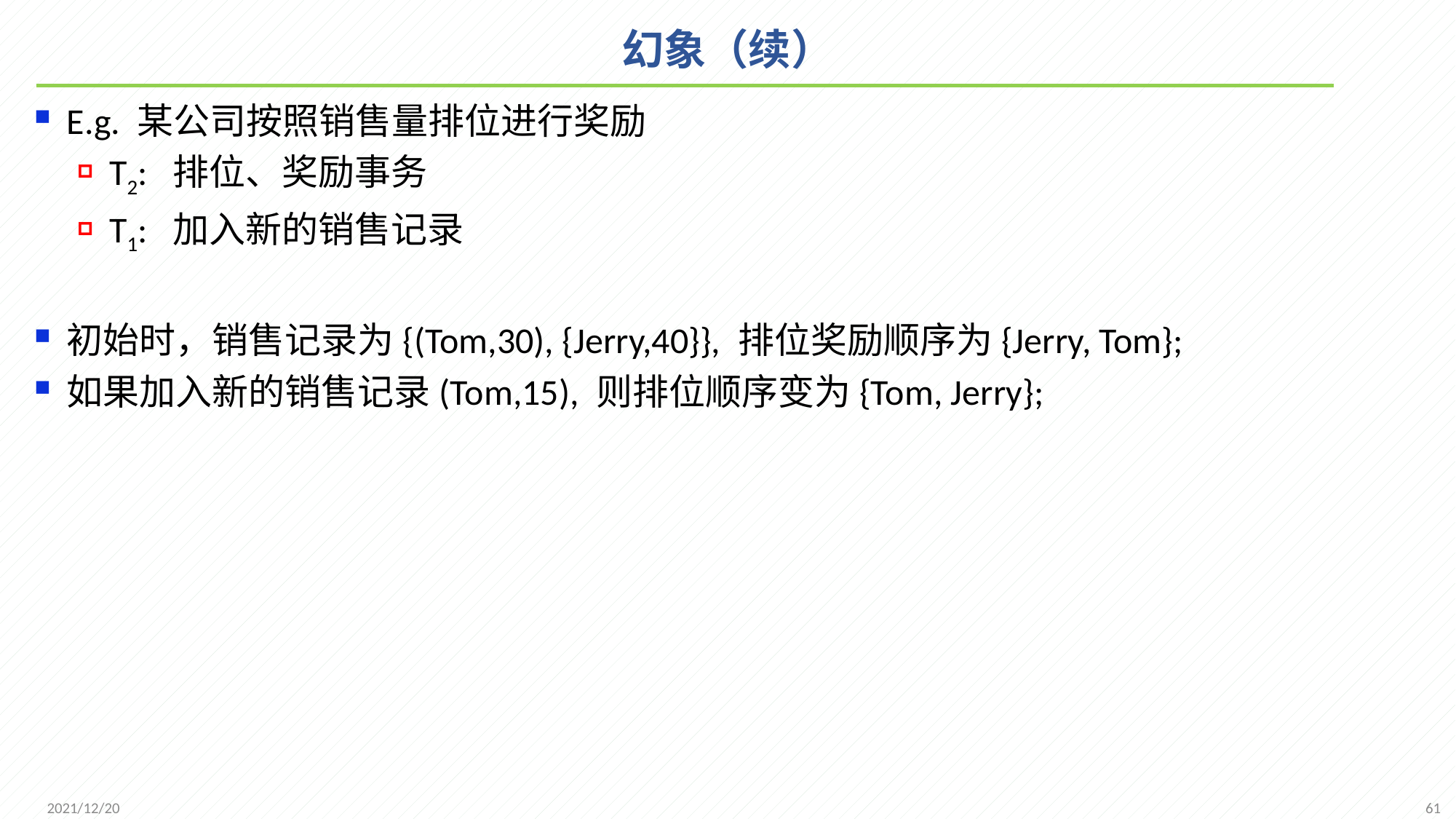

# 幻象（续）
E.g. 某公司按照销售量排位进行奖励
T2:  排位、奖励事务
T1:  加入新的销售记录

初始时，销售记录为{(Tom,30), {Jerry,40}}, 排位奖励顺序为{Jerry, Tom};
如果加入新的销售记录(Tom,15), 则排位顺序变为{Tom, Jerry};

61
2021/12/20